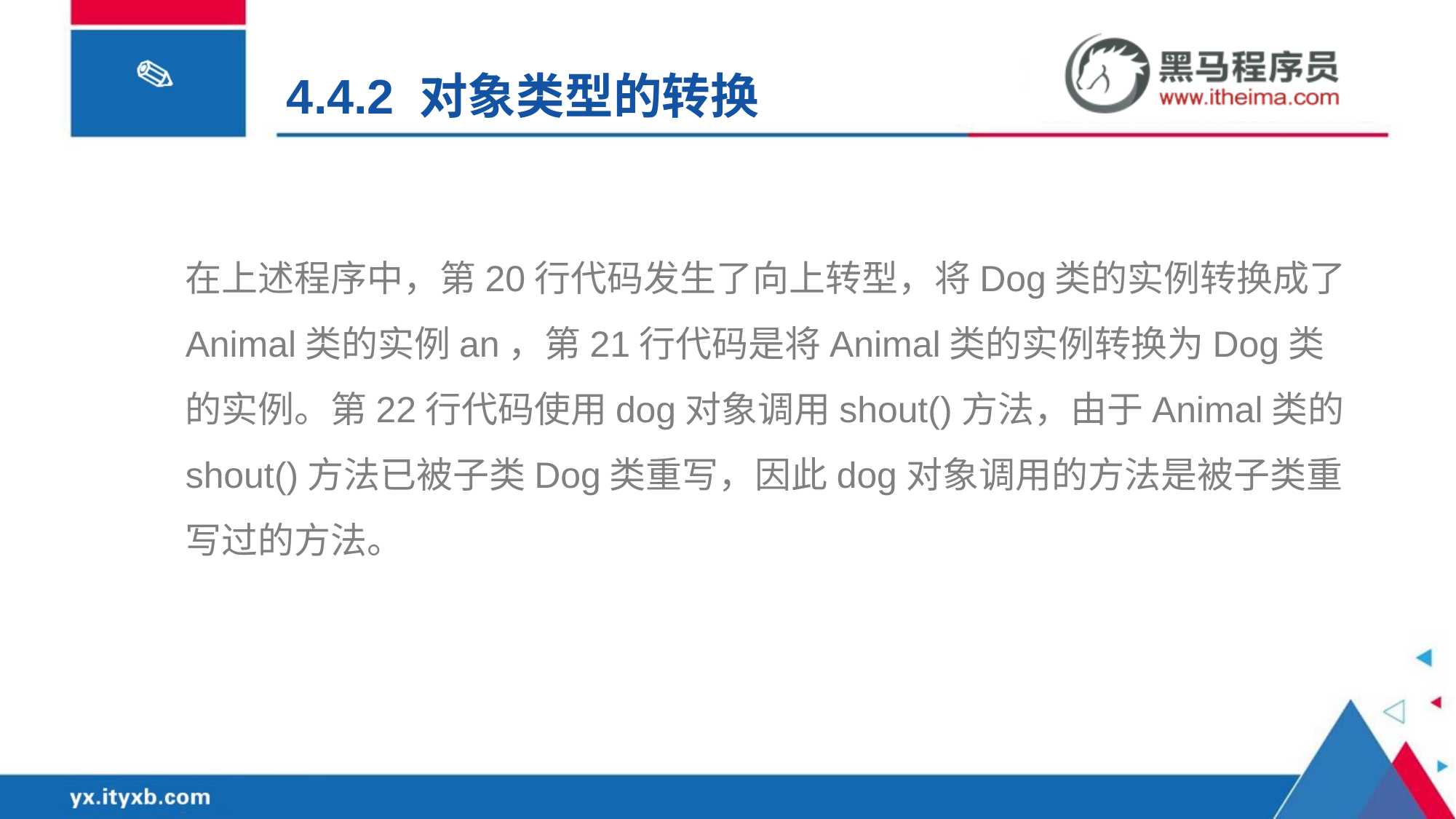

4.4.2 对象类型的转换
在上述程序中，第20行代码发生了向上转型，将Dog类的实例转换成了Animal类的实例an，第21行代码是将Animal类的实例转换为Dog类的实例。第22行代码使用dog对象调用shout()方法，由于Animal类的shout()方法已被子类Dog类重写，因此dog对象调用的方法是被子类重写过的方法。